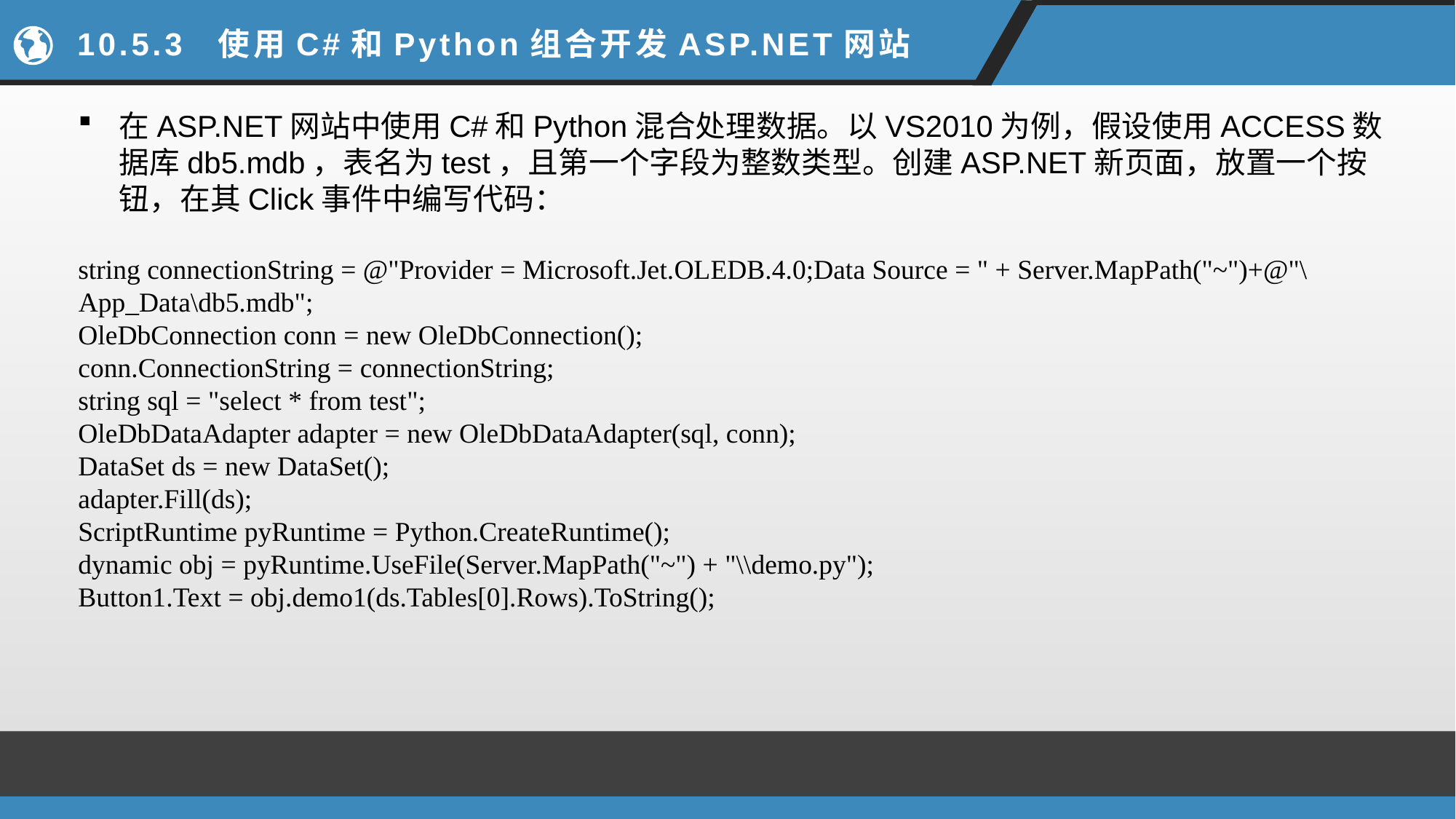

# 10.5.3  使用C#和Python组合开发ASP.NET网站

在ASP.NET网站中使用C#和Python混合处理数据。以VS2010为例，假设使用ACCESS数据库db5.mdb，表名为test，且第一个字段为整数类型。创建ASP.NET新页面，放置一个按钮，在其Click事件中编写代码：

string connectionString = @"Provider = Microsoft.Jet.OLEDB.4.0;Data Source = " + Server.MapPath("~")+@"\App_Data\db5.mdb";
OleDbConnection conn = new OleDbConnection();
conn.ConnectionString = connectionString;
string sql = "select * from test";
OleDbDataAdapter adapter = new OleDbDataAdapter(sql, conn);
DataSet ds = new DataSet();
adapter.Fill(ds);
ScriptRuntime pyRuntime = Python.CreateRuntime();
dynamic obj = pyRuntime.UseFile(Server.MapPath("~") + "\\demo.py");
Button1.Text = obj.demo1(ds.Tables[0].Rows).ToString();